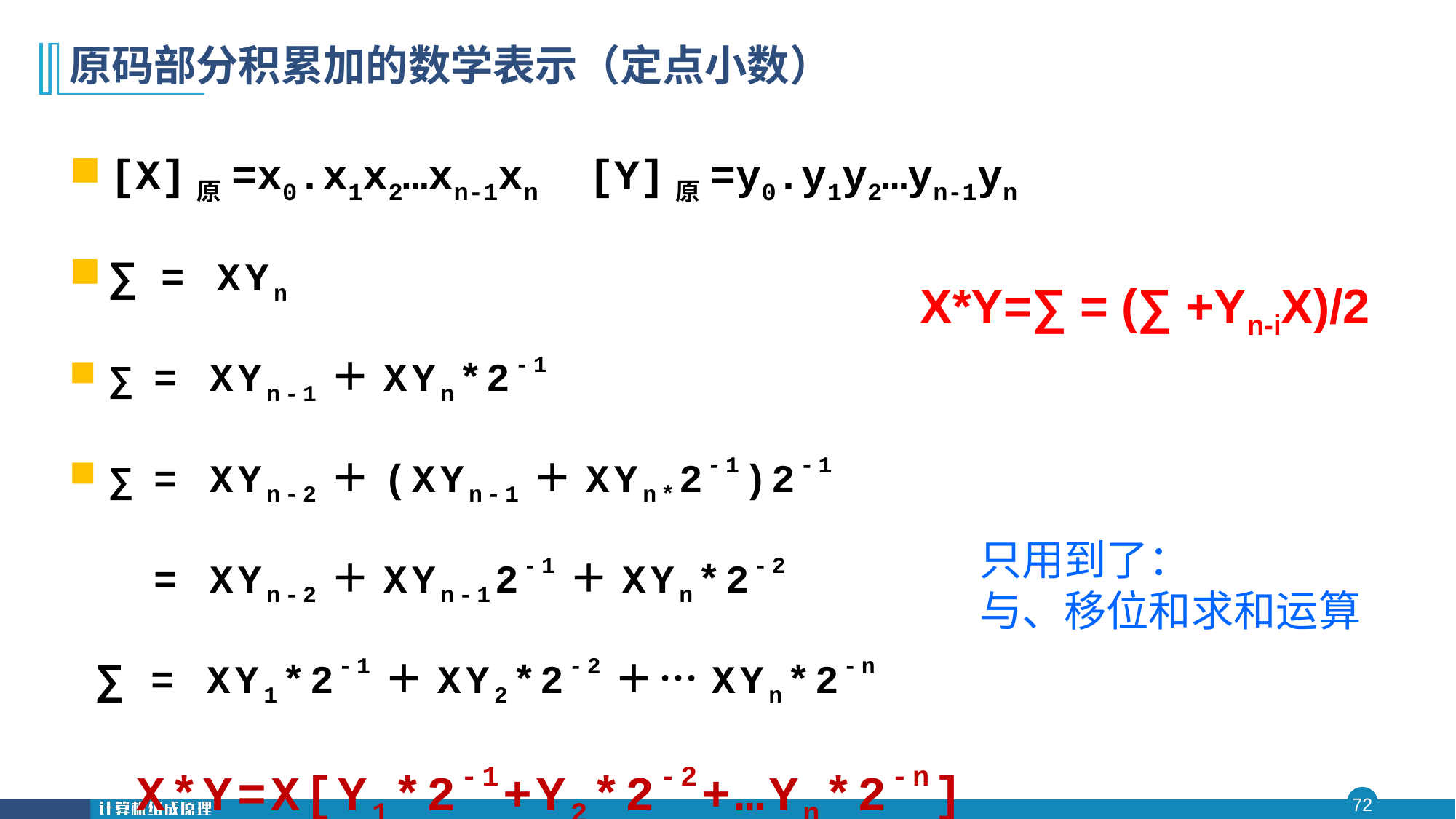

# 原码部分积累加的数学表示（定点小数）
[X]原=x0.x1x2…xn-1xn  [Y]原=y0.y1y2…yn-1yn
∑ = XYn
∑ = XYn-1＋XYn*2-1
∑ = XYn-2＋(XYn-1＋XYn*2-1)2-1
   = XYn-2＋XYn-12-1＋XYn*2-2
 ∑ = XY1*2-1＋XY2*2-2＋…XYn*2-n
  X*Y=X[Y1*2-1+Y2*2-2+…Yn*2-n]

X*Y=∑ = (∑ +Yn-iX)/2
只用到了：
与、移位和求和运算